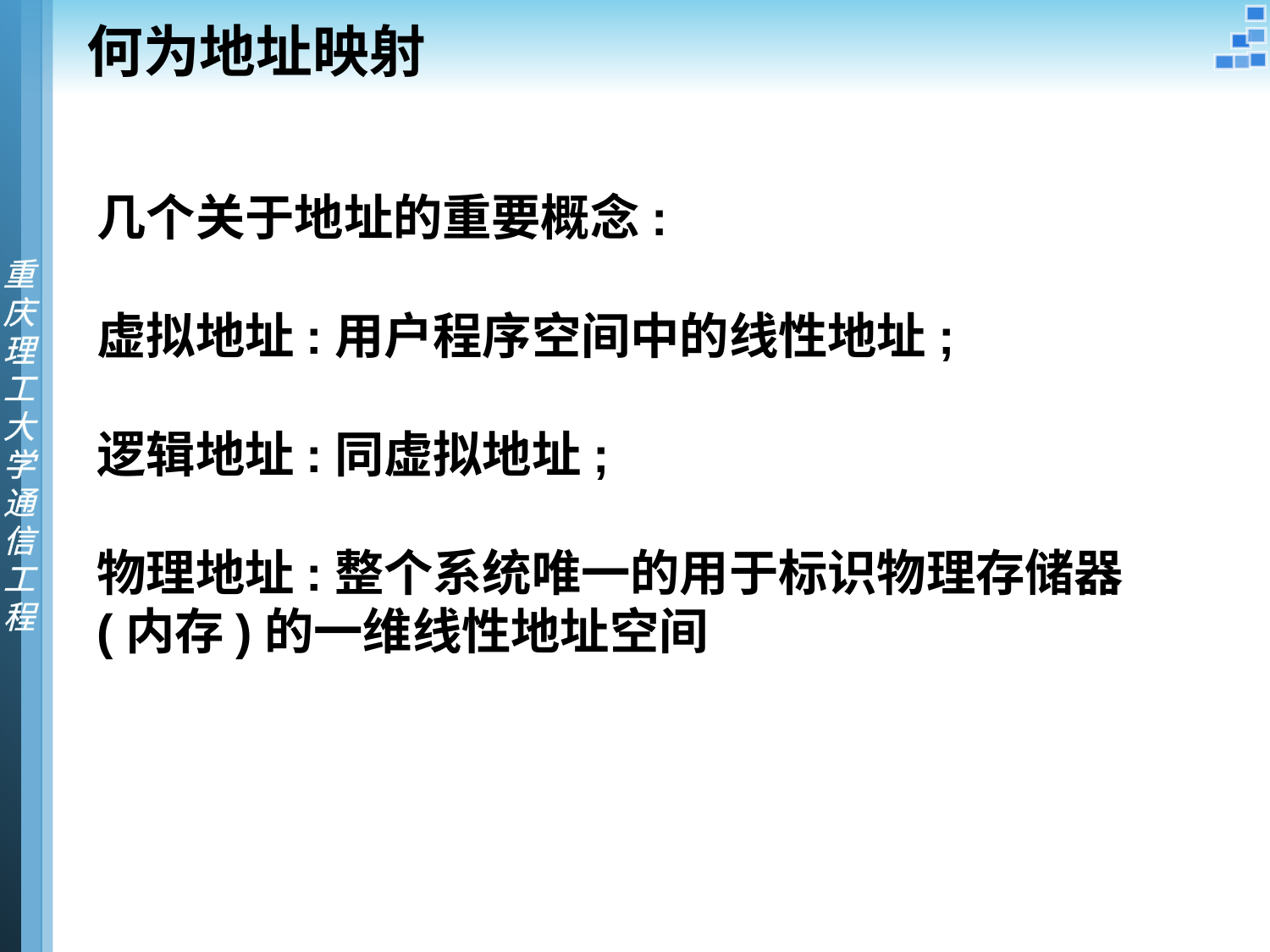

何为地址映射
几个关于地址的重要概念:

虚拟地址:用户程序空间中的线性地址;

逻辑地址:同虚拟地址;

物理地址:整个系统唯一的用于标识物理存储器(内存)的一维线性地址空间